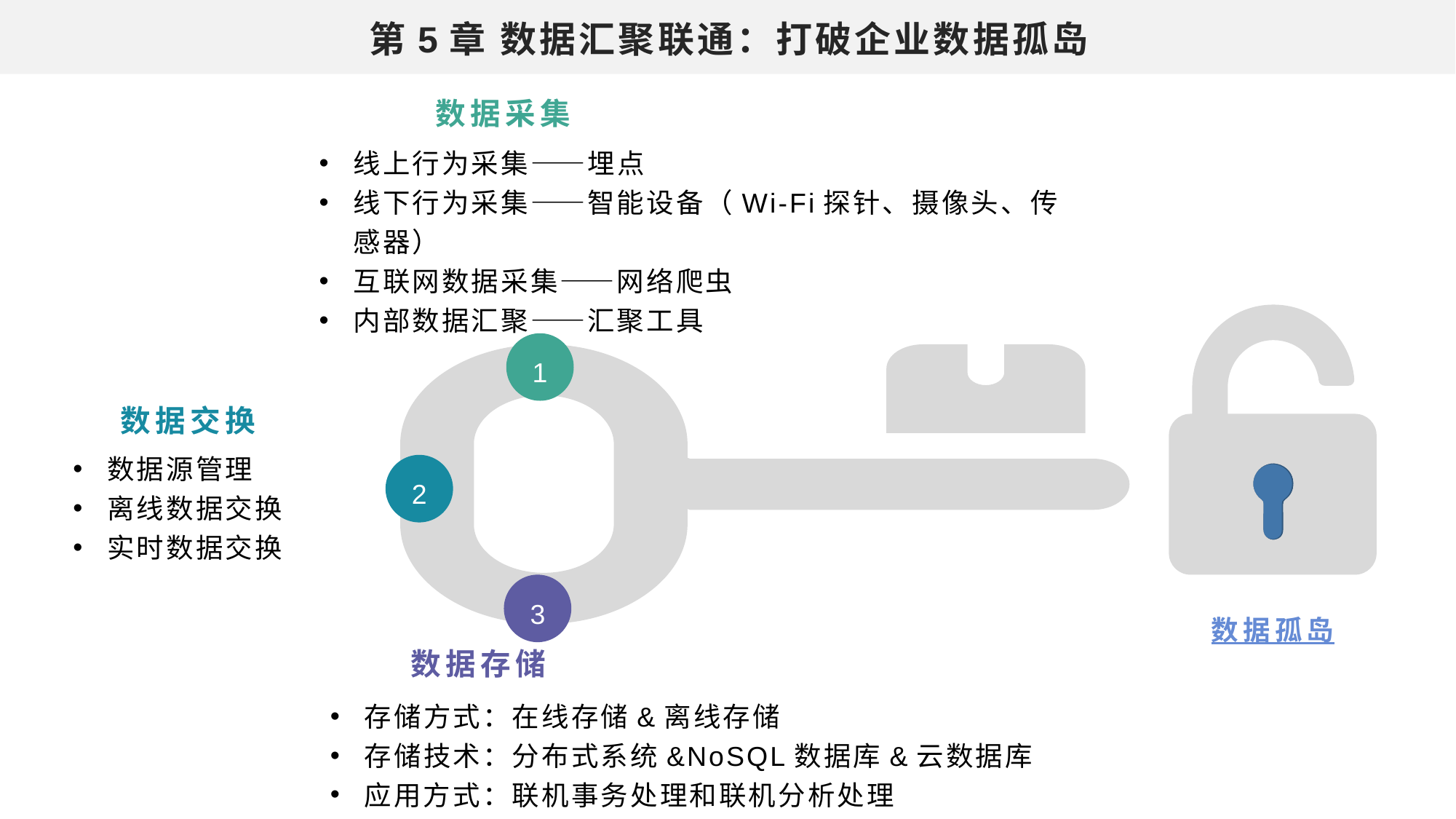

第5章 数据汇聚联通：打破企业数据孤岛
数据采集

线上行为采集——埋点
线下行为采集——智能设备（Wi-Fi探针、摄像头、传感器）
互联网数据采集——网络爬虫
内部数据汇聚——汇聚工具

1
数据交换
数据源管理
离线数据交换
实时数据交换
2
3
数据孤岛
数据存储
存储方式：在线存储&离线存储
存储技术：分布式系统&NoSQL数据库&云数据库
应用方式：联机事务处理和联机分析处理